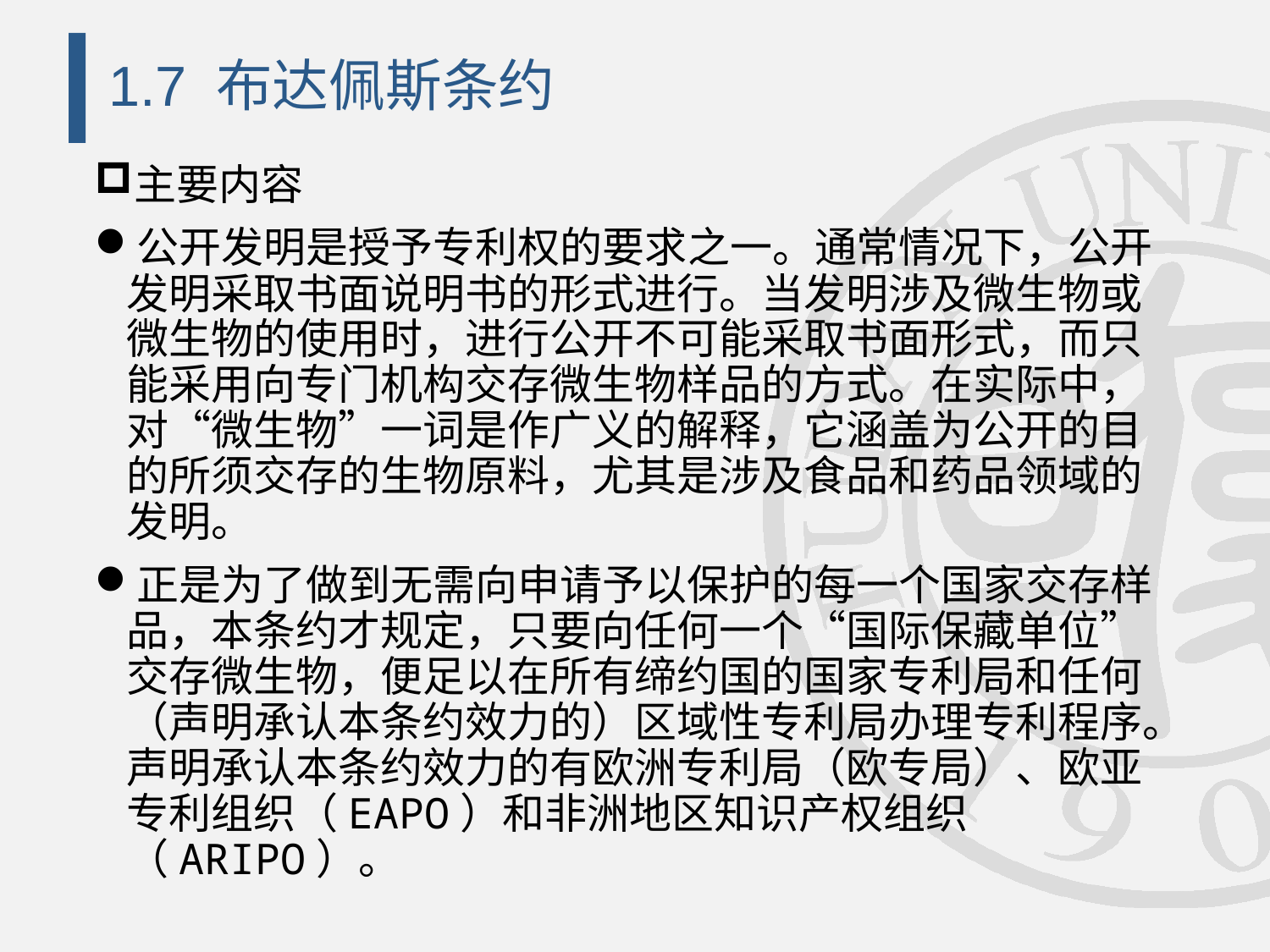

# 1.7 布达佩斯条约
主要内容
公开发明是授予专利权的要求之一。通常情况下，公开发明采取书面说明书的形式进行。当发明涉及微生物或微生物的使用时，进行公开不可能采取书面形式，而只能采用向专门机构交存微生物样品的方式。在实际中，对“微生物”一词是作广义的解释，它涵盖为公开的目的所须交存的生物原料，尤其是涉及食品和药品领域的发明。
正是为了做到无需向申请予以保护的每一个国家交存样品，本条约才规定，只要向任何一个“国际保藏单位”交存微生物，便足以在所有缔约国的国家专利局和任何（声明承认本条约效力的）区域性专利局办理专利程序。声明承认本条约效力的有欧洲专利局（欧专局）、欧亚专利组织（EAPO）和非洲地区知识产权组织（ARIPO）。